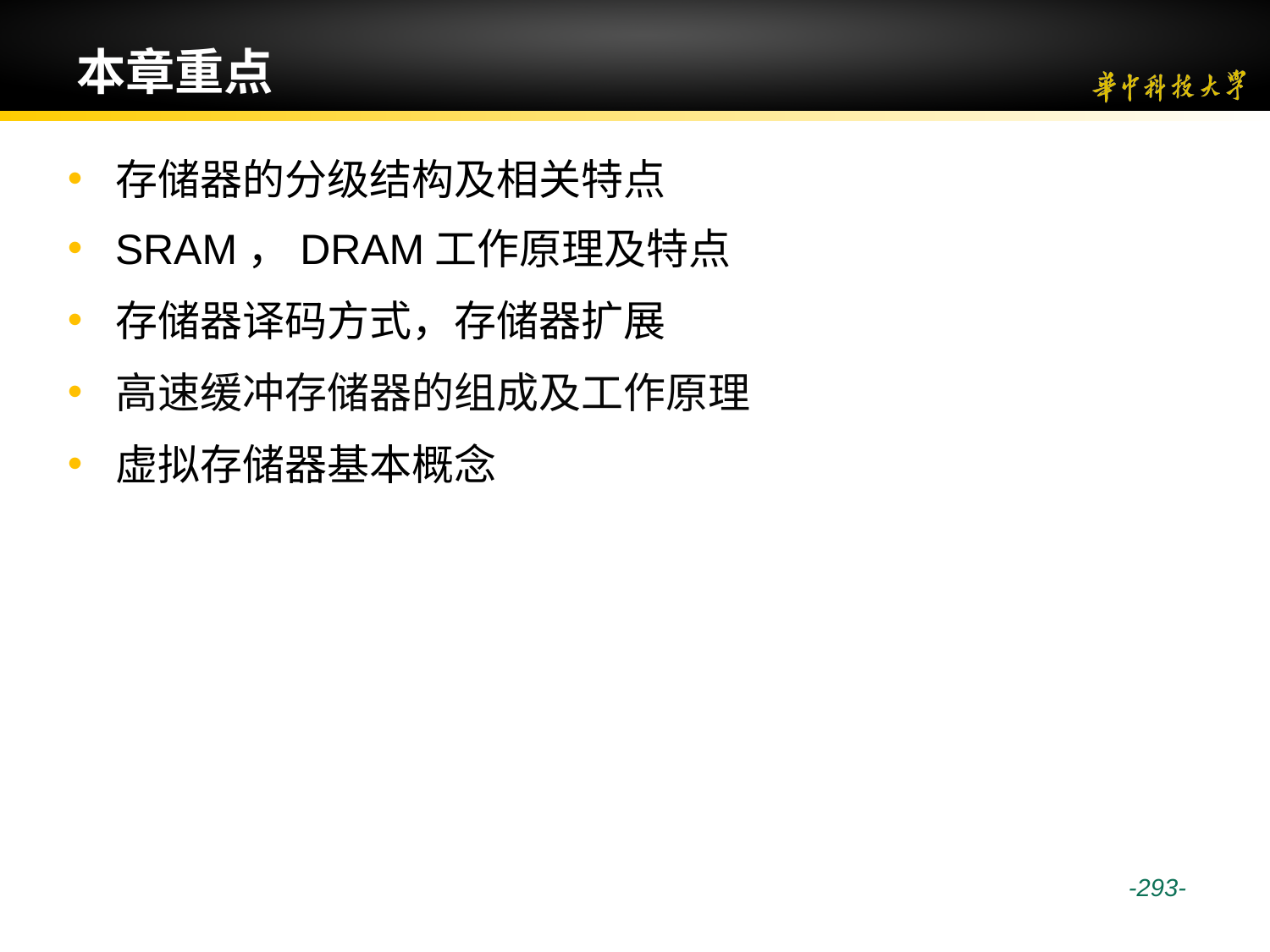

# 本章重点
存储器的分级结构及相关特点
SRAM，DRAM工作原理及特点
存储器译码方式，存储器扩展
高速缓冲存储器的组成及工作原理
虚拟存储器基本概念

 -293-